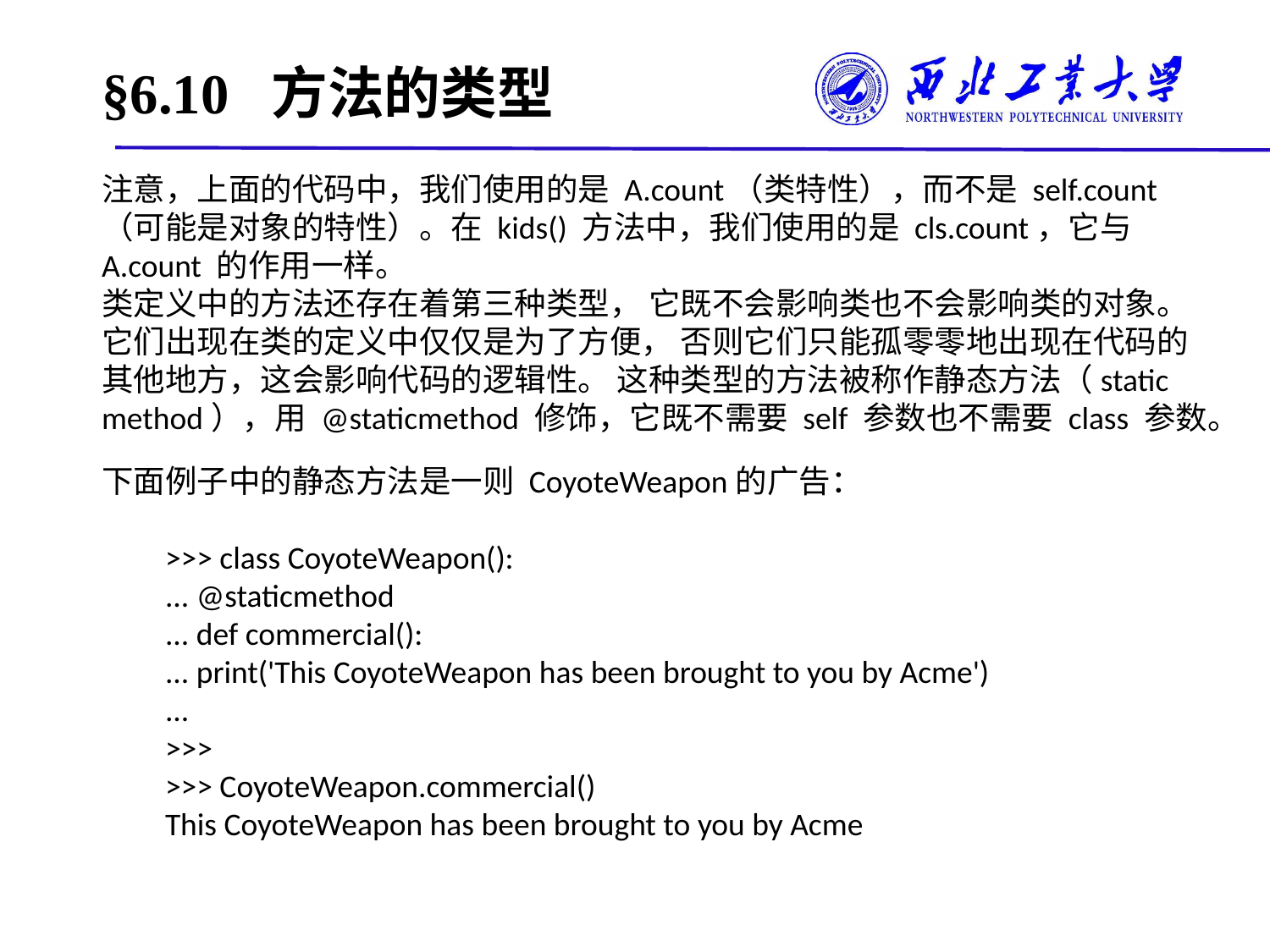

# §6.10  方法的类型
注意，上面的代码中，我们使用的是 A.count（类特性），而不是 self.count（可能是对象的特性）。在 kids() 方法中，我们使用的是 cls.count，它与 A.count 的作用一样。
类定义中的方法还存在着第三种类型， 它既不会影响类也不会影响类的对象。它们出现在类的定义中仅仅是为了方便， 否则它们只能孤零零地出现在代码的其他地方，这会影响代码的逻辑性。 这种类型的方法被称作静态方法（static method），用 @staticmethod 修饰，它既不需要 self 参数也不需要 class 参数。
下面例子中的静态方法是一则 CoyoteWeapon的广告：

>>> class CoyoteWeapon():
... @staticmethod
... def commercial():
... print('This CoyoteWeapon has been brought to you by Acme')
...
>>>
>>> CoyoteWeapon.commercial()
This CoyoteWeapon has been brought to you by Acme